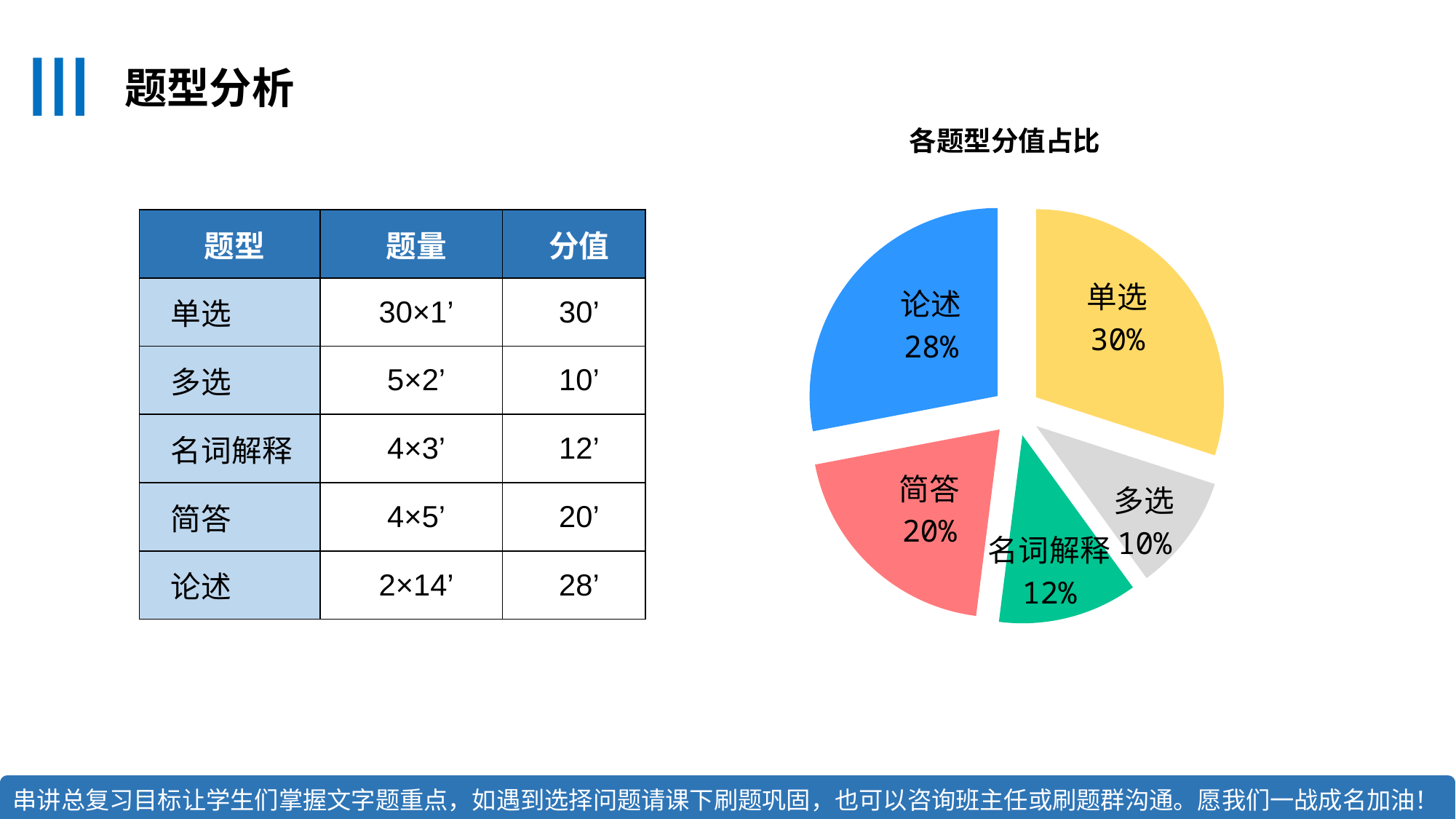

题型分析
各题型分值占比

### Chart

| Category | 分值 |
|---|---|
| 单选 | 30.0 |
| 多选 | 10.0 |
| 名词解释 | 12.0 |
| 简答 | 20.0 |
| 论述 | 28.0 |
| 题型 | 题量 | 分值 |
| --- | --- | --- |
| 单选 | 30×1’ | 30’ |
| 多选 | 5×2’ | 10’ |
| 名词解释 | 4×3’ | 12’ |
| 简答 | 4×5’ | 20’ |
| 论述 | 2×14’ | 28’ |